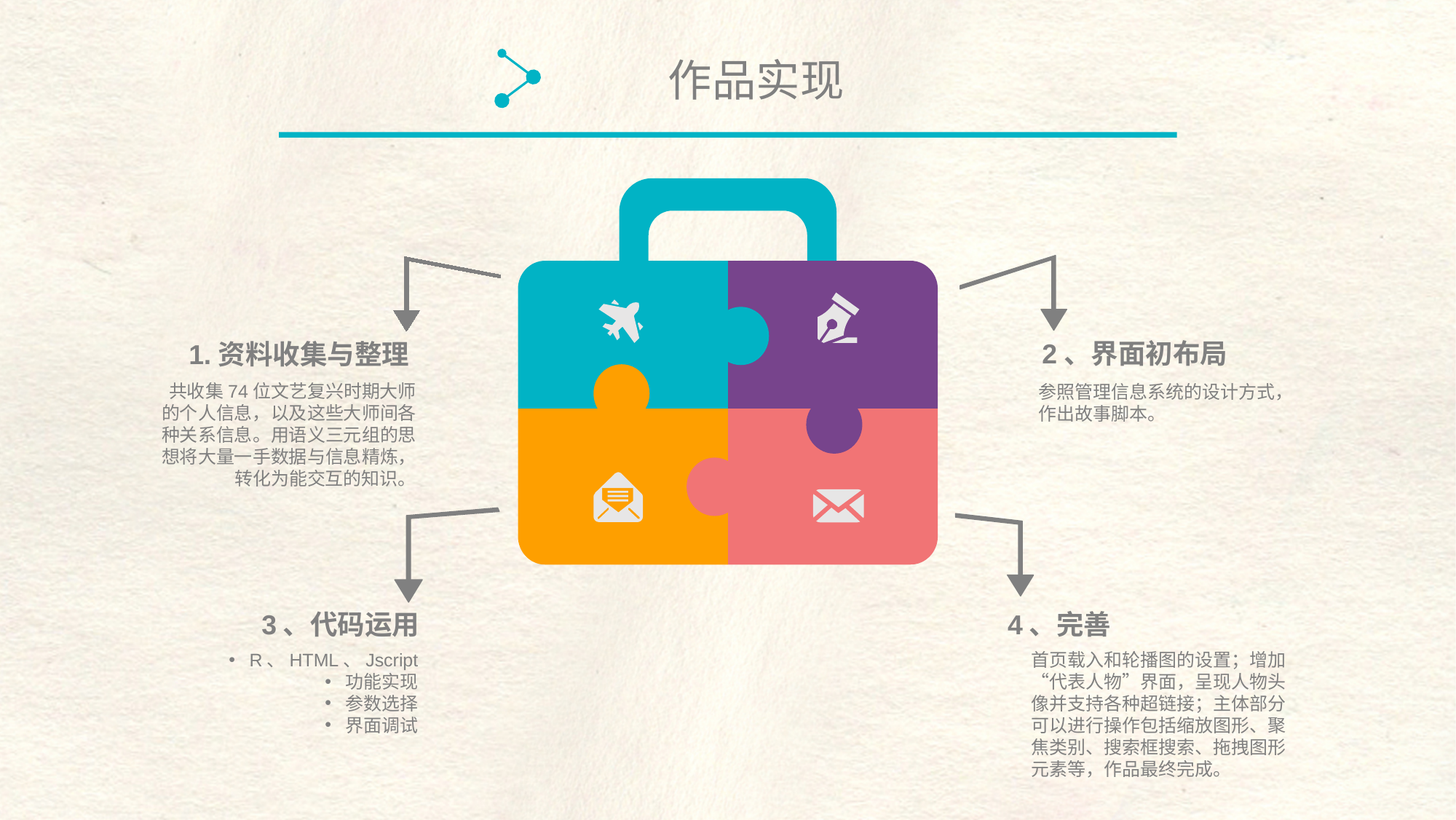

作品实现

2、界面初布局
参照管理信息系统的设计方式，作出故事脚本。
1.资料收集与整理
共收集74位文艺复兴时期大师的个人信息，以及这些大师间各种关系信息。用语义三元组的思想将大量一手数据与信息精炼，转化为能交互的知识。

3、代码运用
R、HTML、Jscript
功能实现
参数选择
界面调试
4、完善
首页载入和轮播图的设置；增加“代表人物”界面，呈现人物头像并支持各种超链接；主体部分可以进行操作包括缩放图形、聚焦类别、搜索框搜索、拖拽图形元素等，作品最终完成。